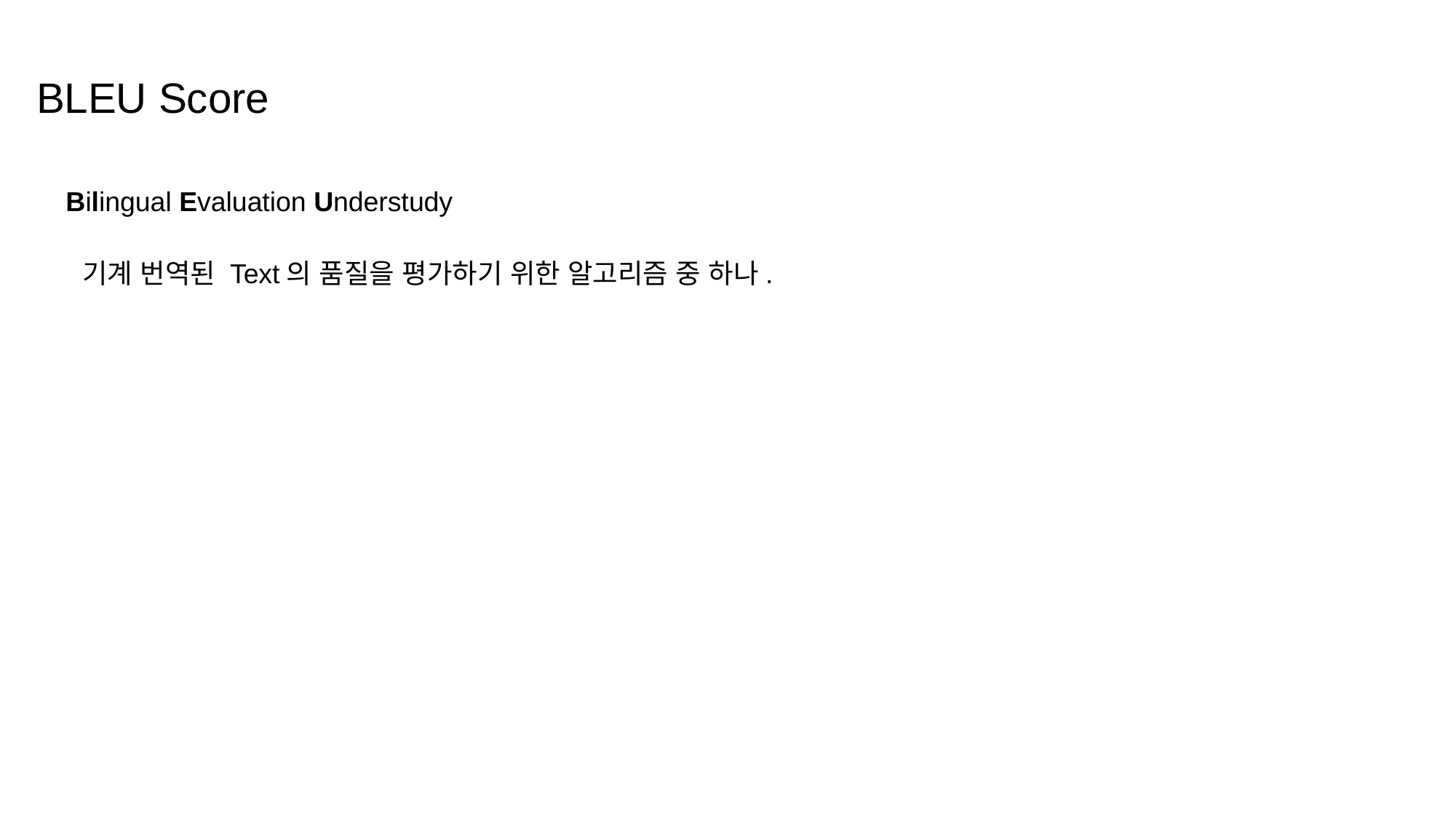

BLEU Score
Bilingual Evaluation Understudy
기계 번역된 Text의 품질을 평가하기 위한 알고리즘 중 하나.